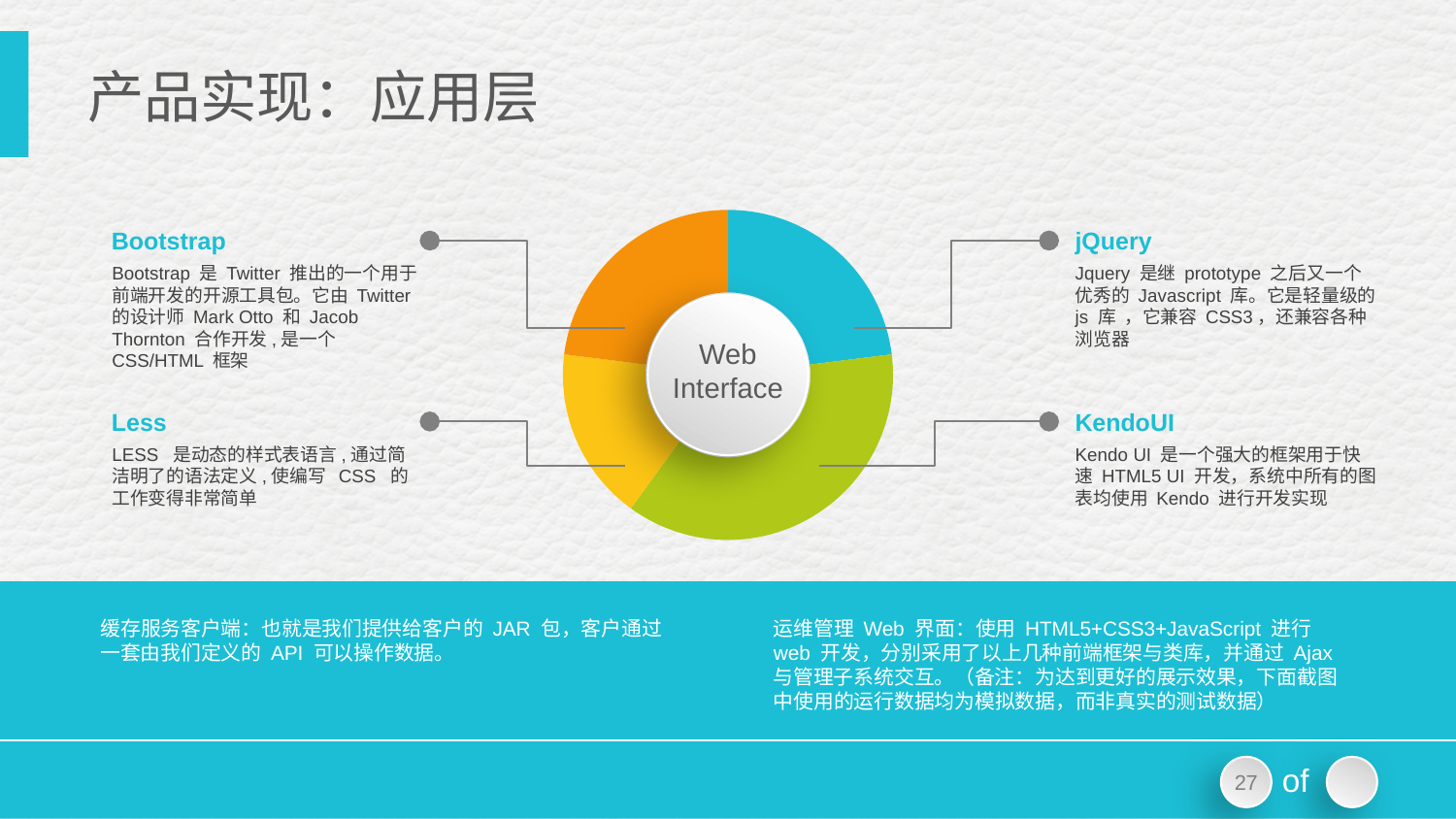

# 产品实现：应用层

### Chart

| Category | 销售额 |
|---|---|
| 第一季度 | 23.0 |
| 第二季度 | 37.0 |
| 第三季度 | 17.0 |
| 第四季度 | 23.0 |
Bootstrap
jQuery
Bootstrap 是 Twitter 推出的一个用于前端开发的开源工具包。它由 Twitter的设计师 Mark Otto 和 Jacob Thornton 合作开发,是一个 CSS/HTML 框架
Jquery 是继 prototype 之后又一个优秀的 Javascript 库。它是轻量级的 js 库  ，它兼容 CSS3，还兼容各种浏览器

Web
Interface
Less
KendoUI
LESS  是动态的样式表语言,通过简洁明了的语法定义,使编写  CSS  的工作变得非常简单
Kendo UI 是一个强大的框架用于快速 HTML5 UI 开发，系统中所有的图表均使用 Kendo 进行开发实现

缓存服务客户端：也就是我们提供给客户的 JAR 包，客户通过一套由我们定义的 API 可以操作数据。
运维管理 Web 界面：使用 HTML5+CSS3+JavaScript 进行 web 开发，分别采用了以上几种前端框架与类库，并通过 Ajax 与管理子系统交互。（备注：为达到更好的展示效果，下面截图中使用的运行数据均为模拟数据，而非真实的测试数据）
of

18
27